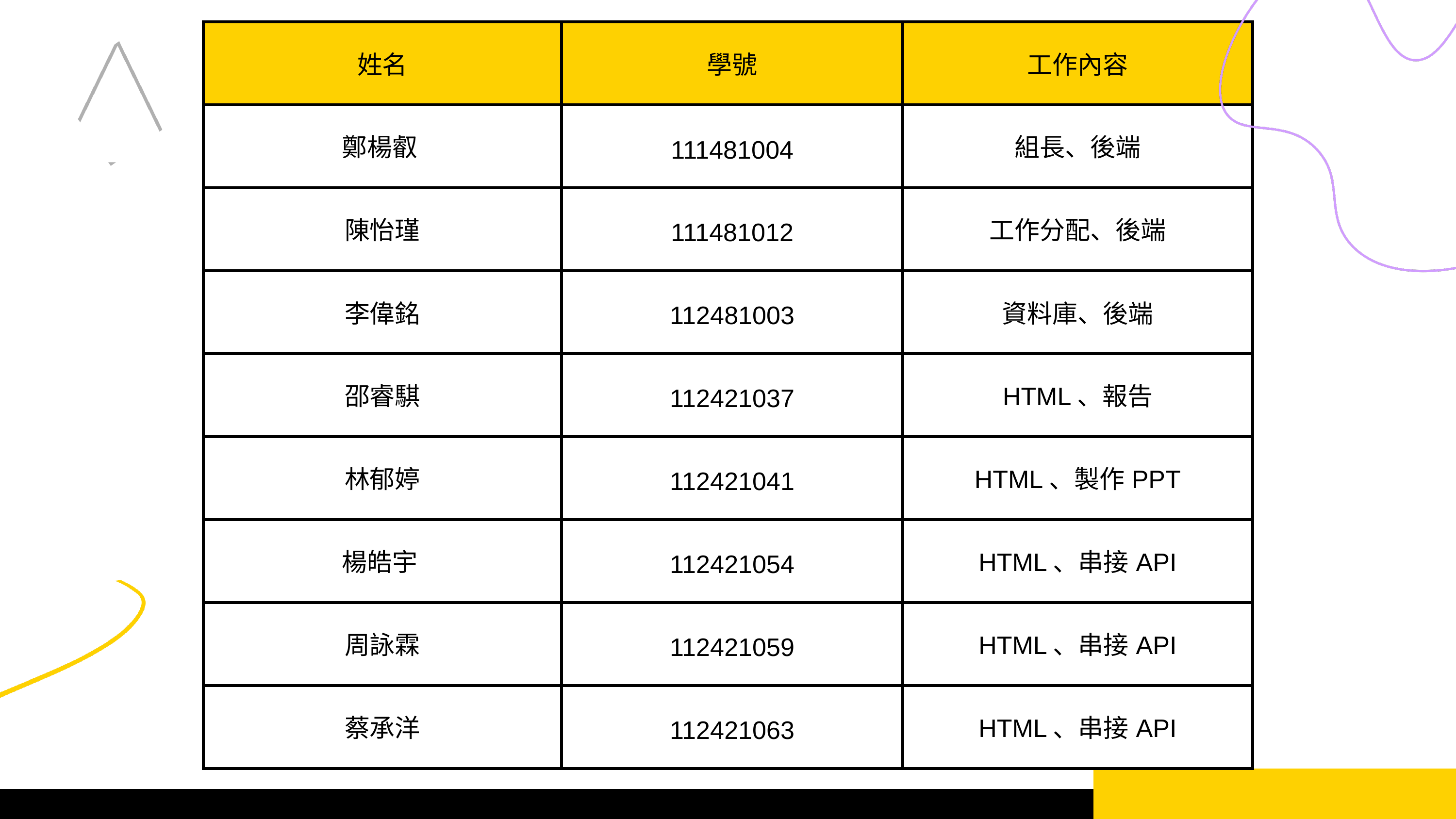

| 姓名 | 學號 | 工作內容 |
| --- | --- | --- |
| 鄭楊叡 | 111481004 | 組長、後端 |
| 陳怡瑾 | 111481012 | 工作分配、後端 |
| 李偉銘 | 112481003 | 資料庫、後端 |
| 邵睿騏 | 112421037 | HTML、報告 |
| 林郁婷 | 112421041 | HTML、製作PPT |
| 楊皓宇 | 112421054 | HTML、串接API |
| 周詠霖 | 112421059 | HTML、串接API |
| 蔡承洋 | 112421063 | HTML、串接API |